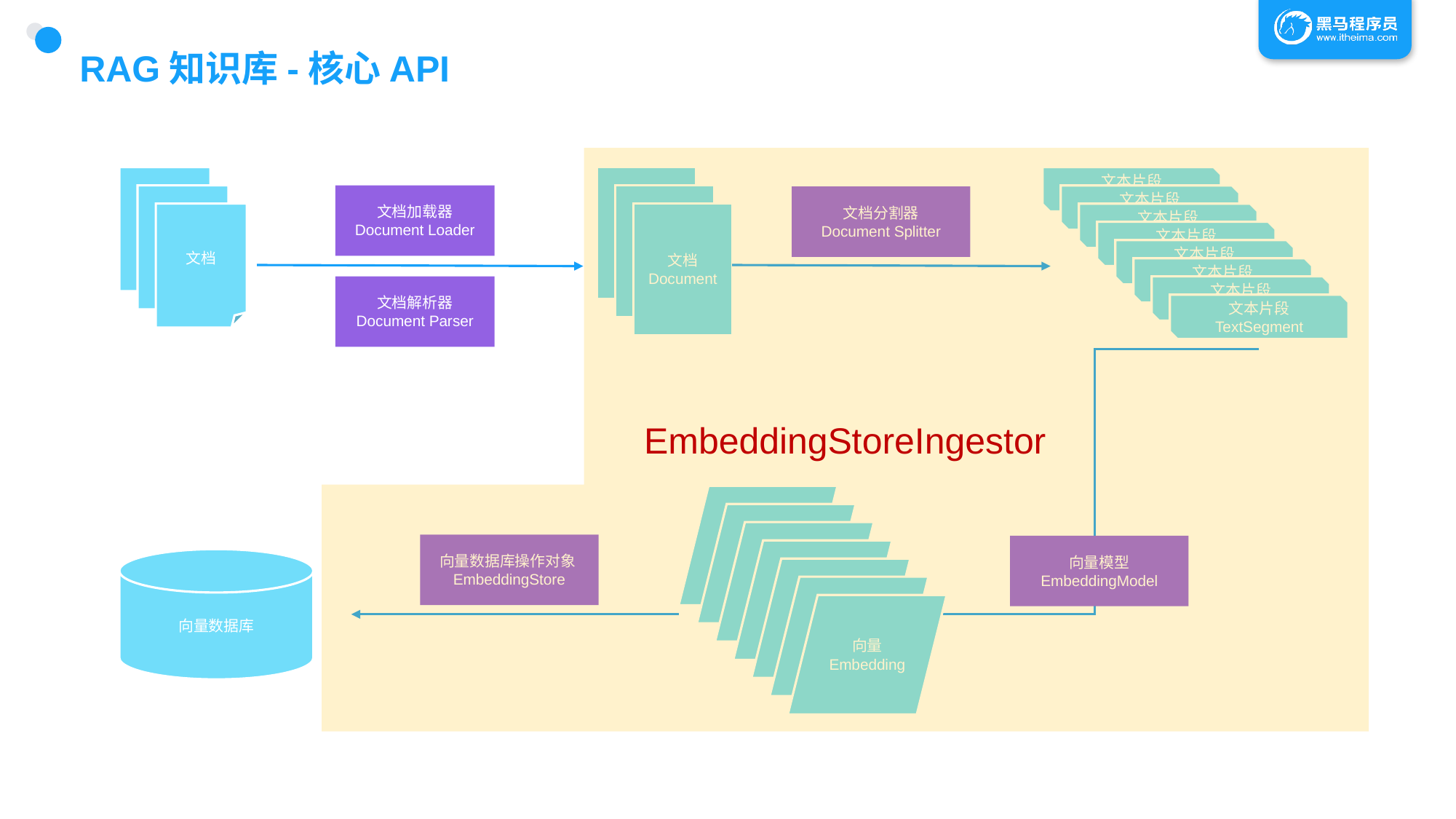

# RAG知识库-核心API
EmbeddingStoreIngestor

文本片段
TextSegment
文档

文档加载器
Document Loader
文本片段
TextSegment
文档
文档分割器
Document Splitter
文档
Document
文本片段
TextSegment
文档
文本片段
TextSegment
文本片段
TextSegment
文本片段
TextSegment
文档解析器
Document Parser
文本片段
TextSegment
文本片段
TextSegment
向量
Embedding
向量
Embedding
向量
Embedding
向量数据库操作对象EmbeddingStore
向量模型
EmbeddingModel
向量
Embedding
向量数据库
向量
Embedding
向量
Embedding
向量
Embedding